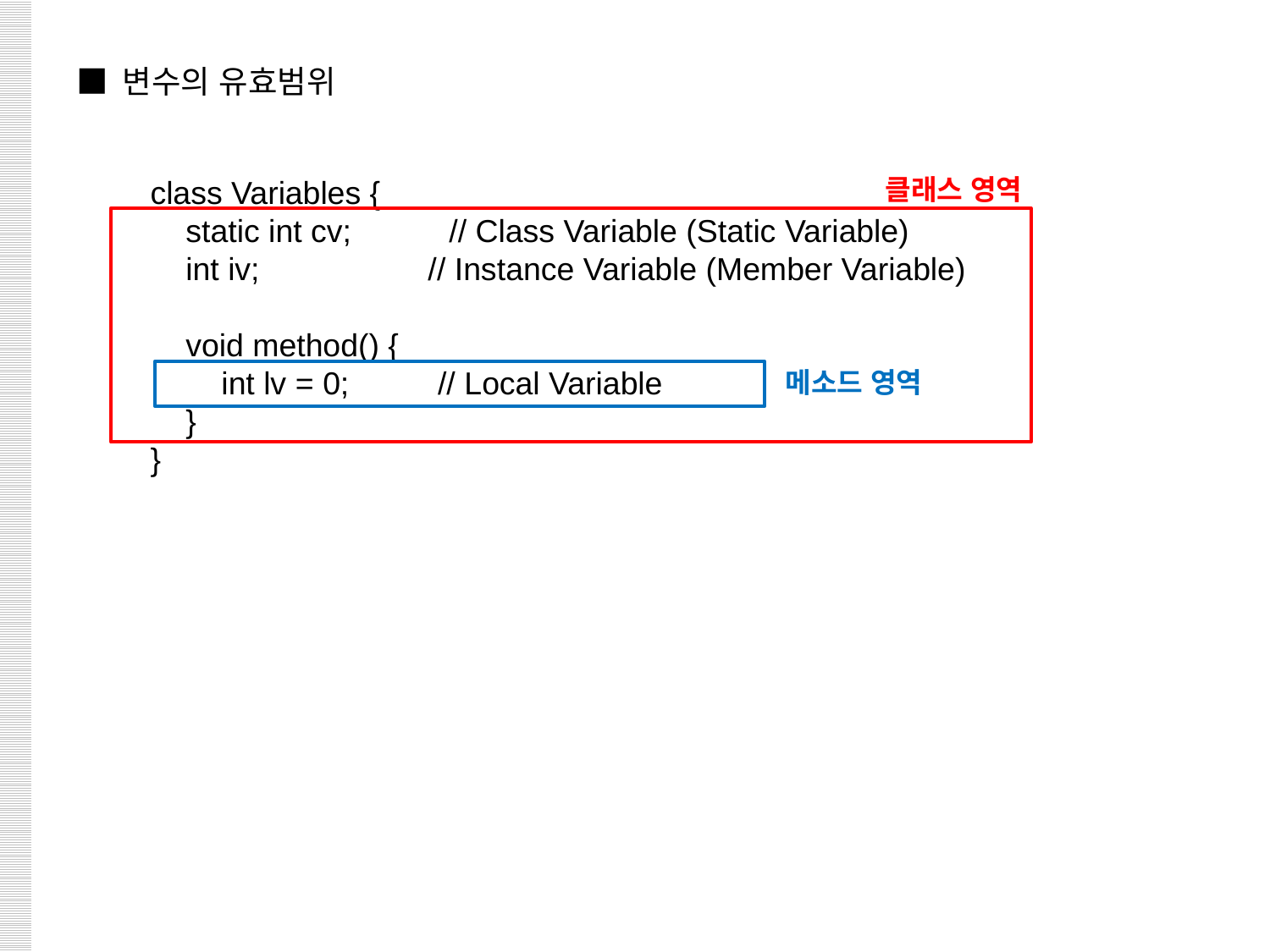

■ 변수의 유효범위
class Variables {
    static int cv;           // Class Variable (Static Variable)
    int iv;                   // Instance Variable (Member Variable)

    void method() {
        int lv = 0;          // Local Variable
    }
}
클래스 영역

메소드 영역